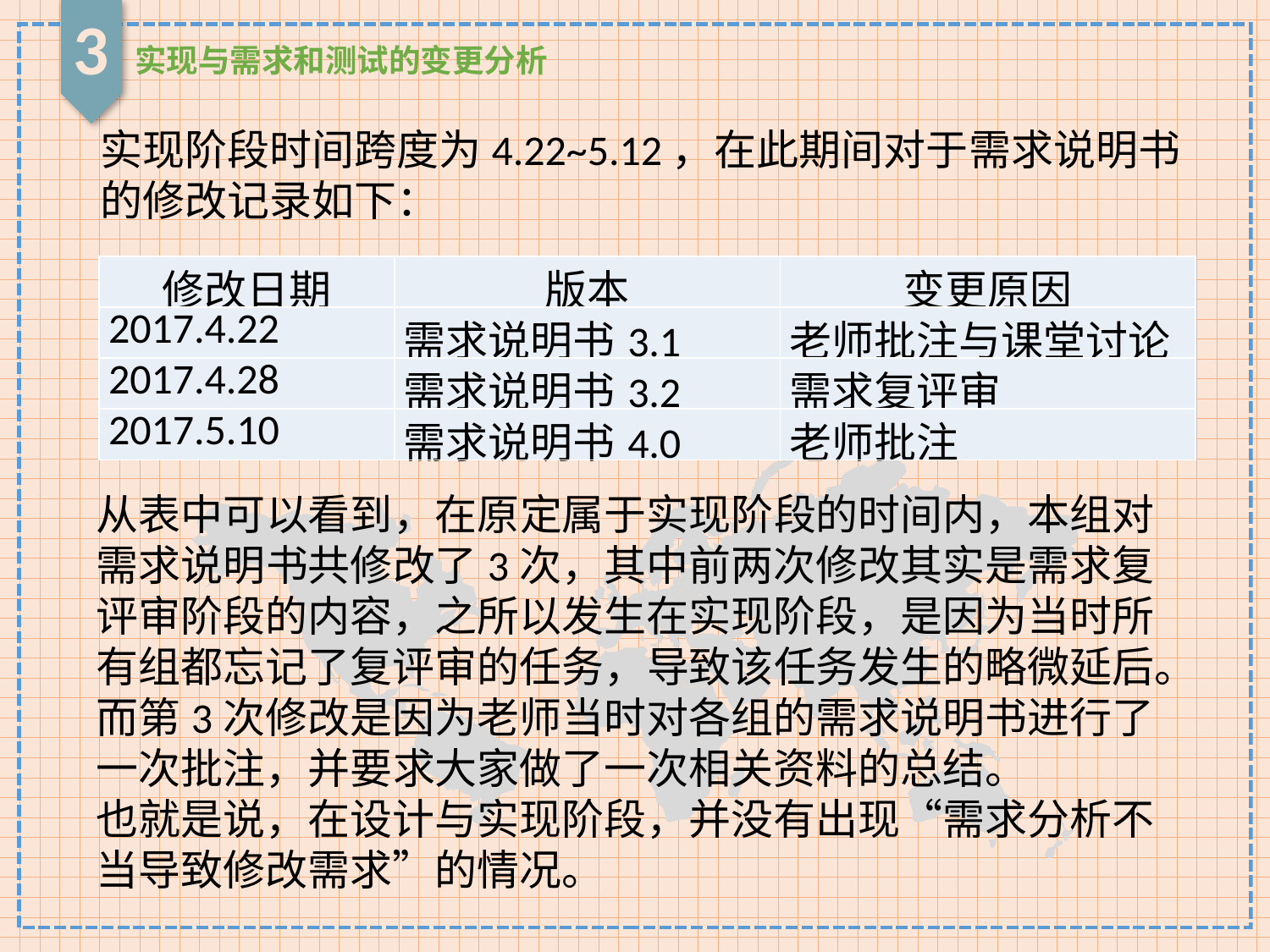

3
实现与需求和测试的变更分析
实现阶段时间跨度为4.22~5.12，在此期间对于需求说明书的修改记录如下：

| 修改日期 | 版本 | 变更原因 |
| --- | --- | --- |
| 2017.4.22 | 需求说明书3.1 | 老师批注与课堂讨论 |
| 2017.4.28 | 需求说明书3.2 | 需求复评审 |
| 2017.5.10 | 需求说明书4.0 | 老师批注 |

从表中可以看到，在原定属于实现阶段的时间内，本组对需求说明书共修改了3次，其中前两次修改其实是需求复评审阶段的内容，之所以发生在实现阶段，是因为当时所有组都忘记了复评审的任务，导致该任务发生的略微延后。而第3次修改是因为老师当时对各组的需求说明书进行了一次批注，并要求大家做了一次相关资料的总结。
也就是说，在设计与实现阶段，并没有出现“需求分析不当导致修改需求”的情况。